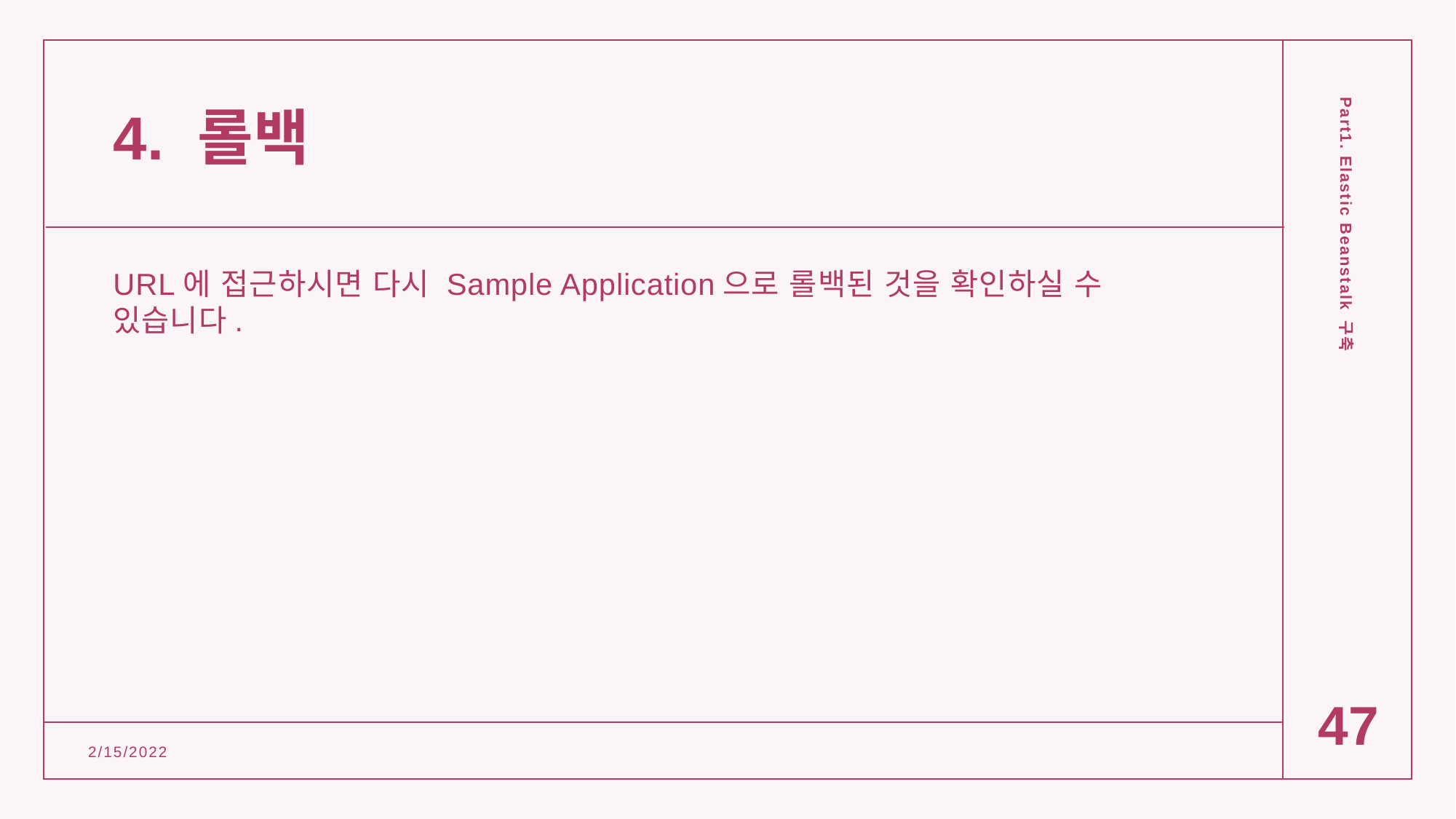

# 4. 롤백
URL에 접근하시면 다시 Sample Application으로 롤백된 것을 확인하실 수 있습니다.
Part1. Elastic Beanstalk 구축
47
2/15/2022